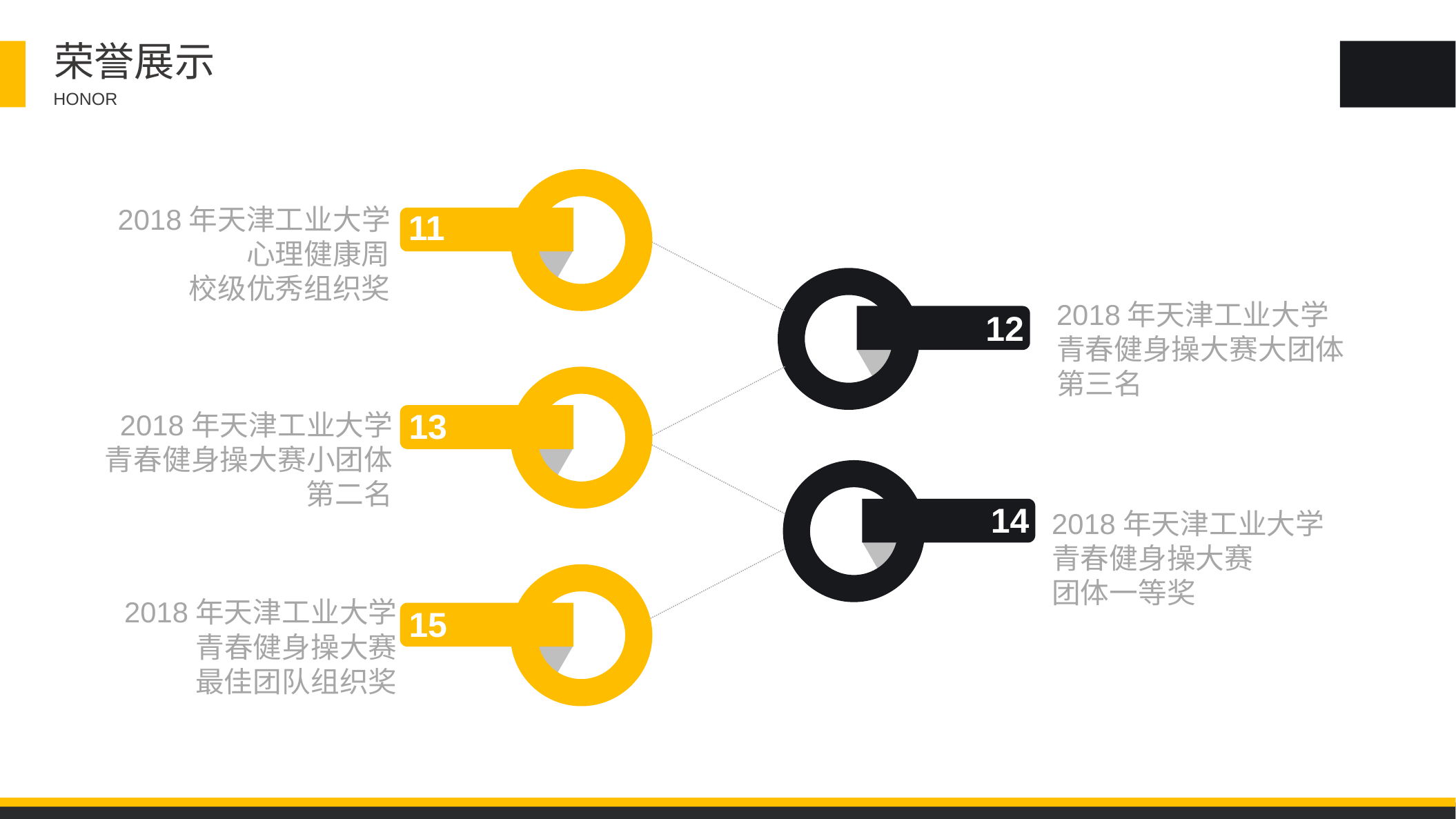

荣誉展示

HONOR

2018年天津工业大学
心理健康周
校级优秀组织奖

11

2018年天津工业大学
青春健身操大赛大团体
第三名

12

13
2018年天津工业大学
青春健身操大赛小团体
第二名

14
2018年天津工业大学
青春健身操大赛
团体一等奖

2018年天津工业大学
青春健身操大赛
最佳团队组织奖

15